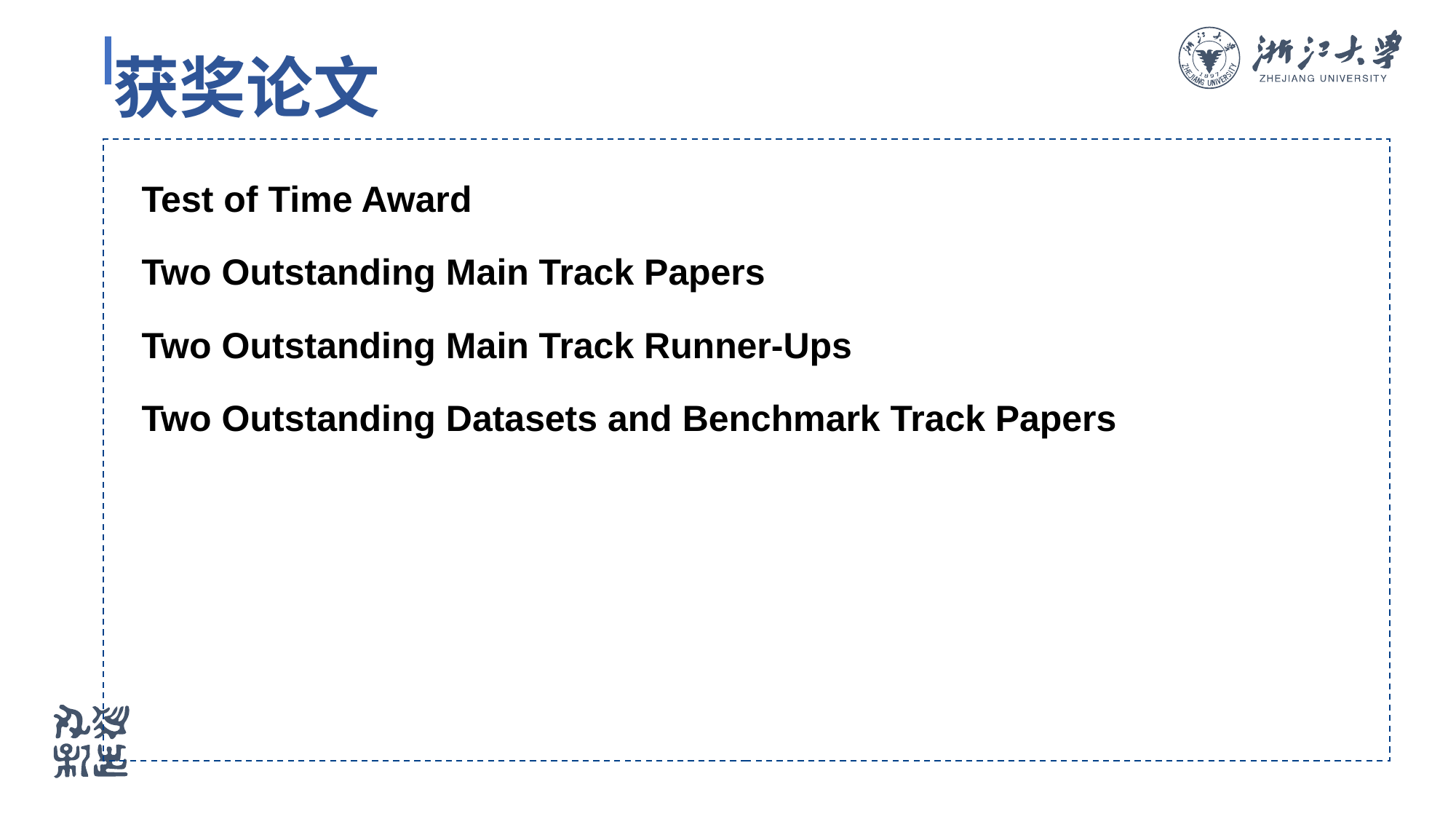

获奖论文

Test of Time Award
Two Outstanding Main Track Papers
Two Outstanding Main Track Runner-Ups
Two Outstanding Datasets and Benchmark Track Papers